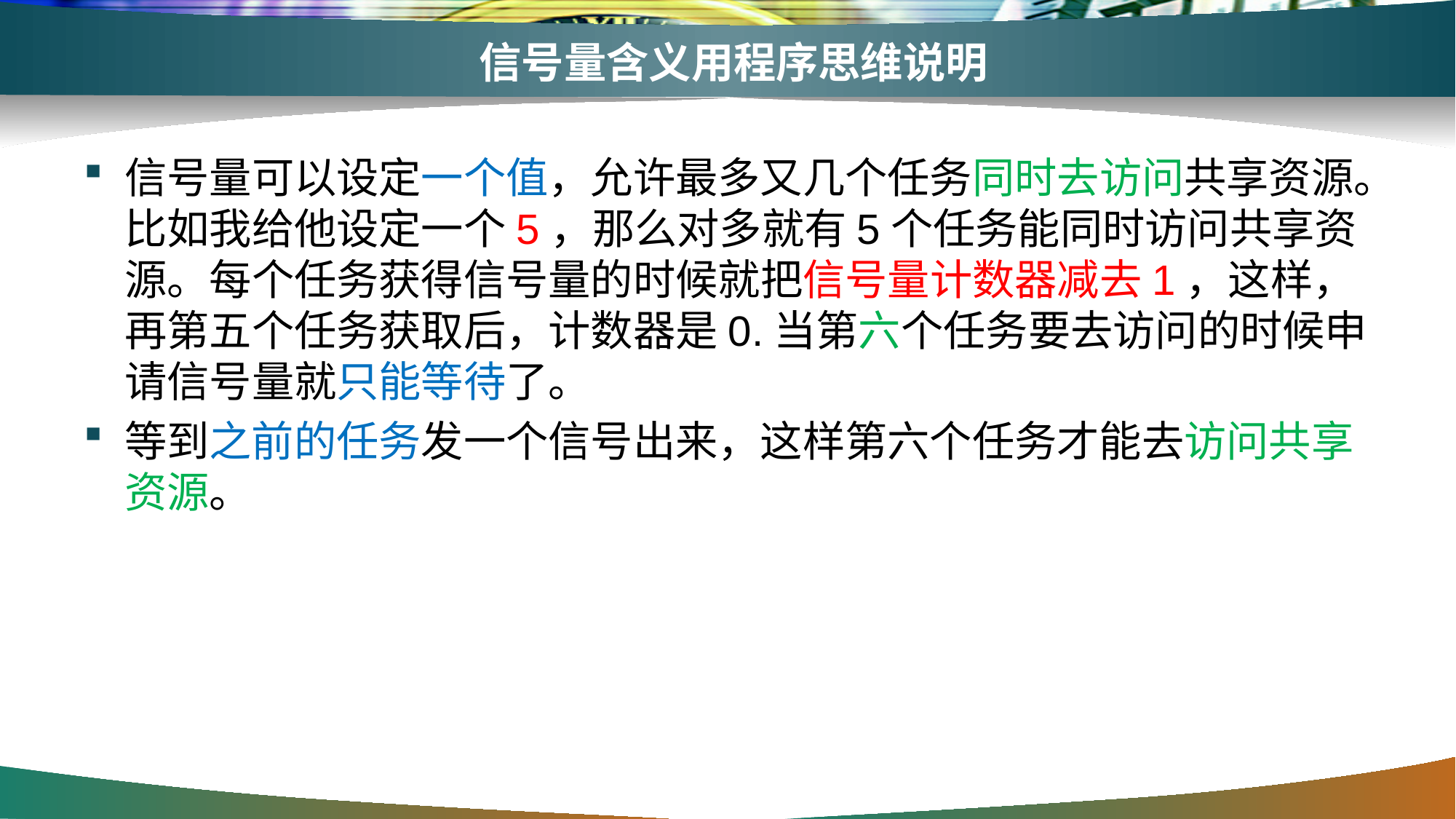

# 信号量含义用程序思维说明
信号量可以设定一个值，允许最多又几个任务同时去访问共享资源。比如我给他设定一个5，那么对多就有5个任务能同时访问共享资源。每个任务获得信号量的时候就把信号量计数器减去1，这样，再第五个任务获取后，计数器是0.当第六个任务要去访问的时候申请信号量就只能等待了。
等到之前的任务发一个信号出来，这样第六个任务才能去访问共享资源。